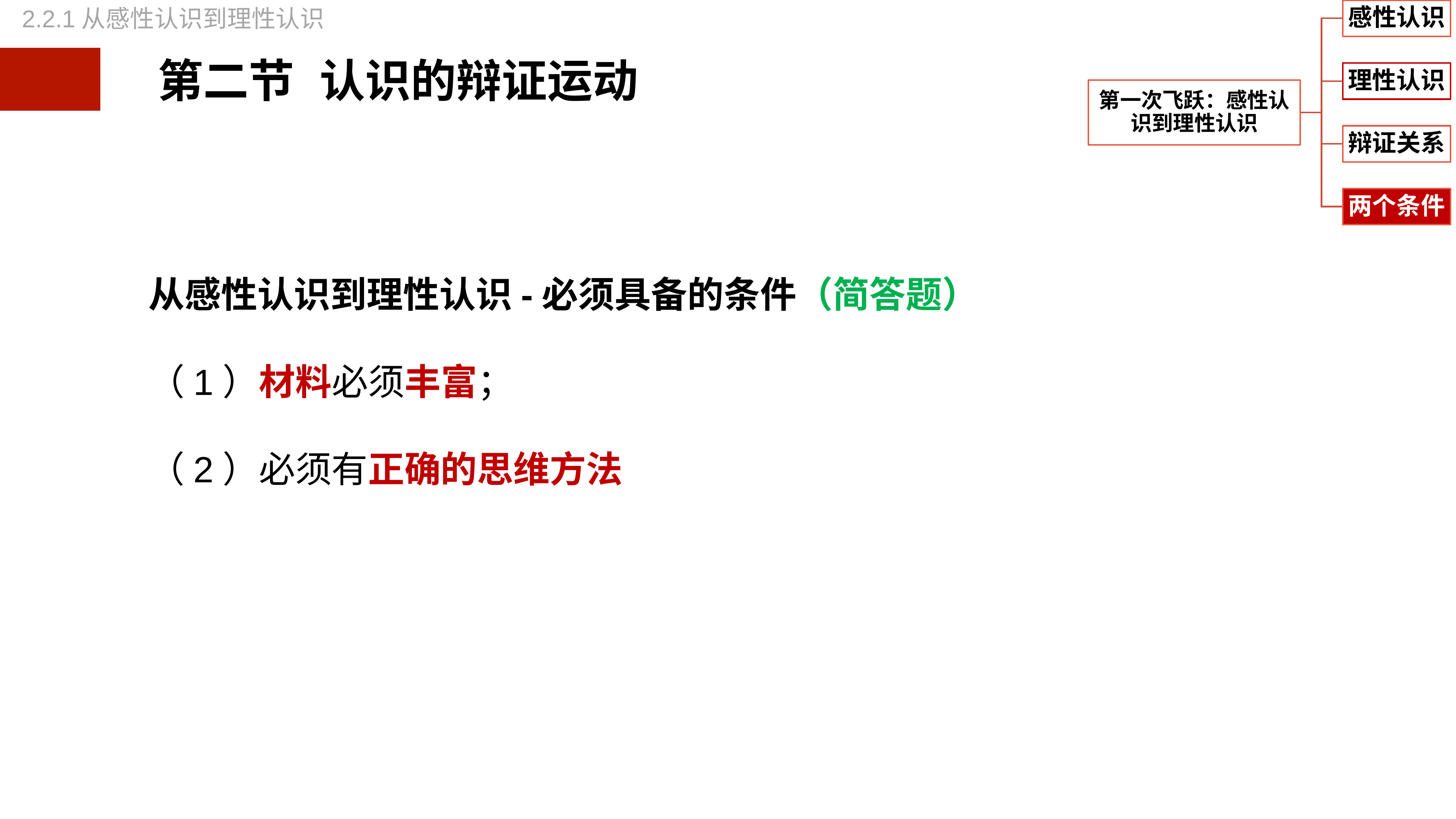

2.2.1从感性认识到理性认识
第一次飞跃：感性认识到理性认识
感性认识
理性认识
辩证关系
两个条件
从感性认识到理性认识-必须具备的条件（简答题）
（1）材料必须丰富；
（2）必须有正确的思维方法